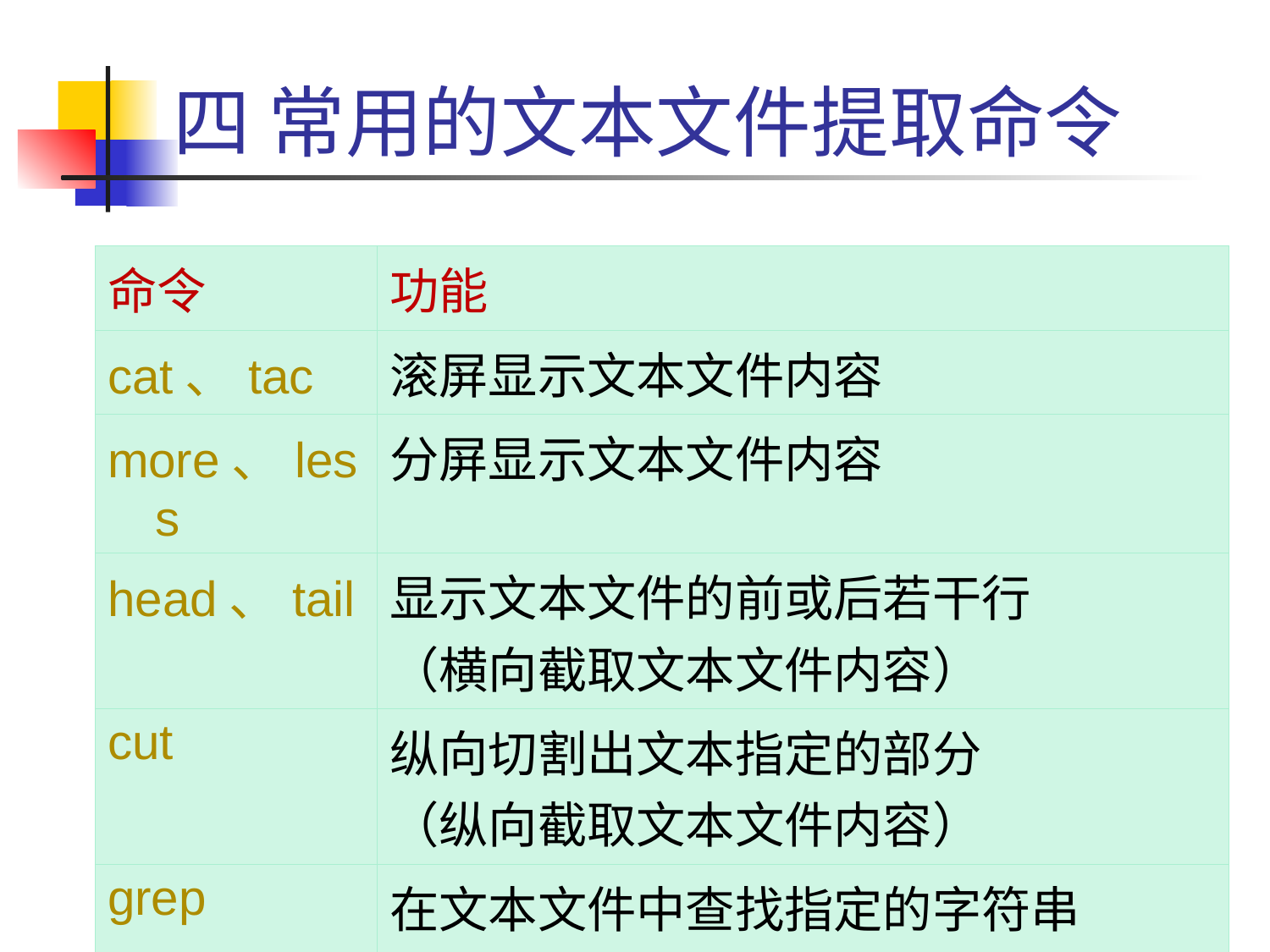

# 四 常用的文本文件提取命令
| 命令 | 功能 |
| --- | --- |
| cat、tac | 滚屏显示文本文件内容 |
| more、less | 分屏显示文本文件内容 |
| head、tail | 显示文本文件的前或后若干行 （横向截取文本文件内容） |
| cut | 纵向切割出文本指定的部分 （纵向截取文本文件内容） |
| grep | 在文本文件中查找指定的字符串 （按关键字提取文本文件中匹配的行） |